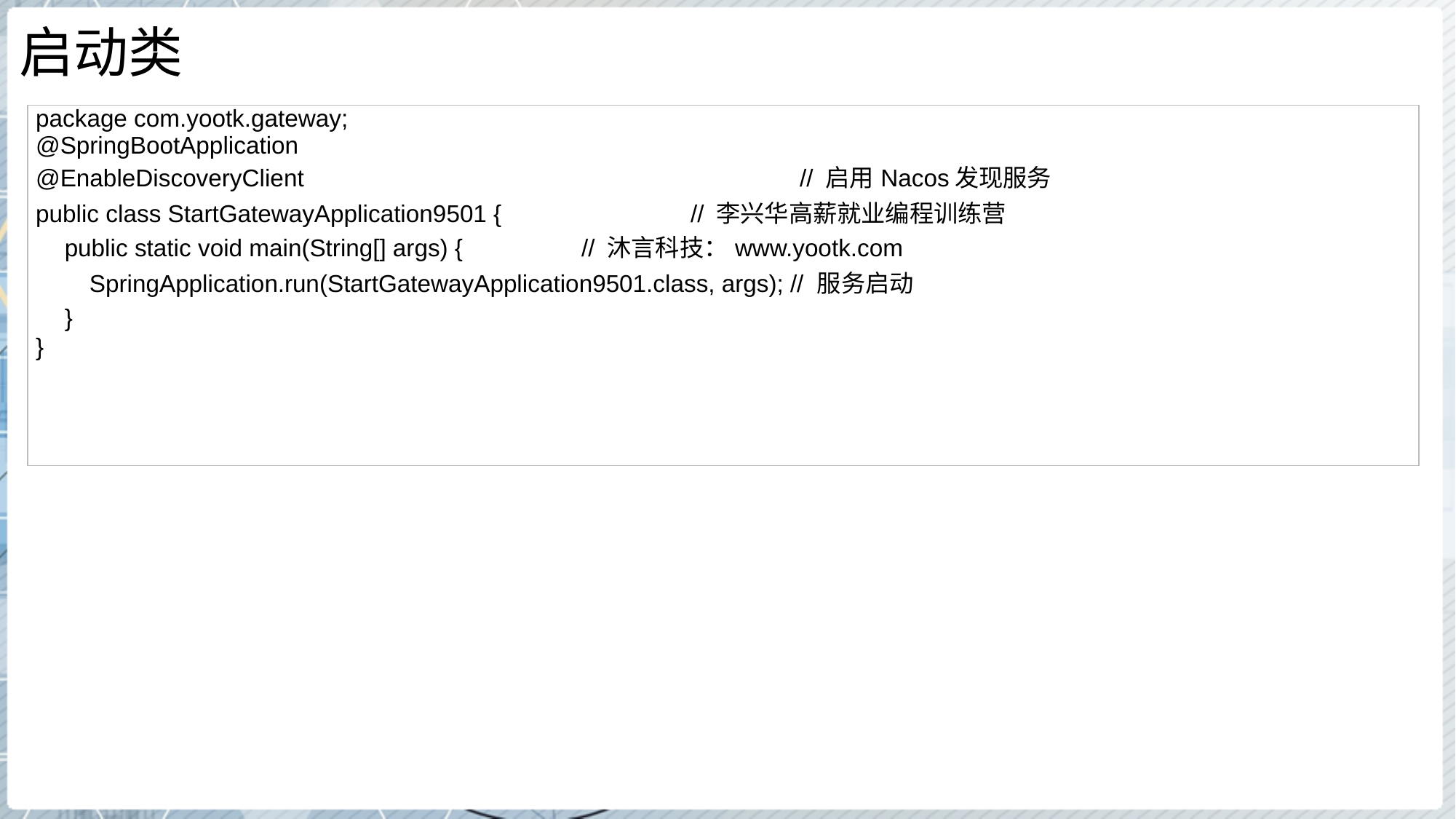

# 启动类
| package com.yootk.gateway; @SpringBootApplication @EnableDiscoveryClient // 启用Nacos发现服务 public class StartGatewayApplication9501 { // 李兴华高薪就业编程训练营 public static void main(String[] args) { // 沐言科技：www.yootk.com SpringApplication.run(StartGatewayApplication9501.class, args); // 服务启动 } } |
| --- |